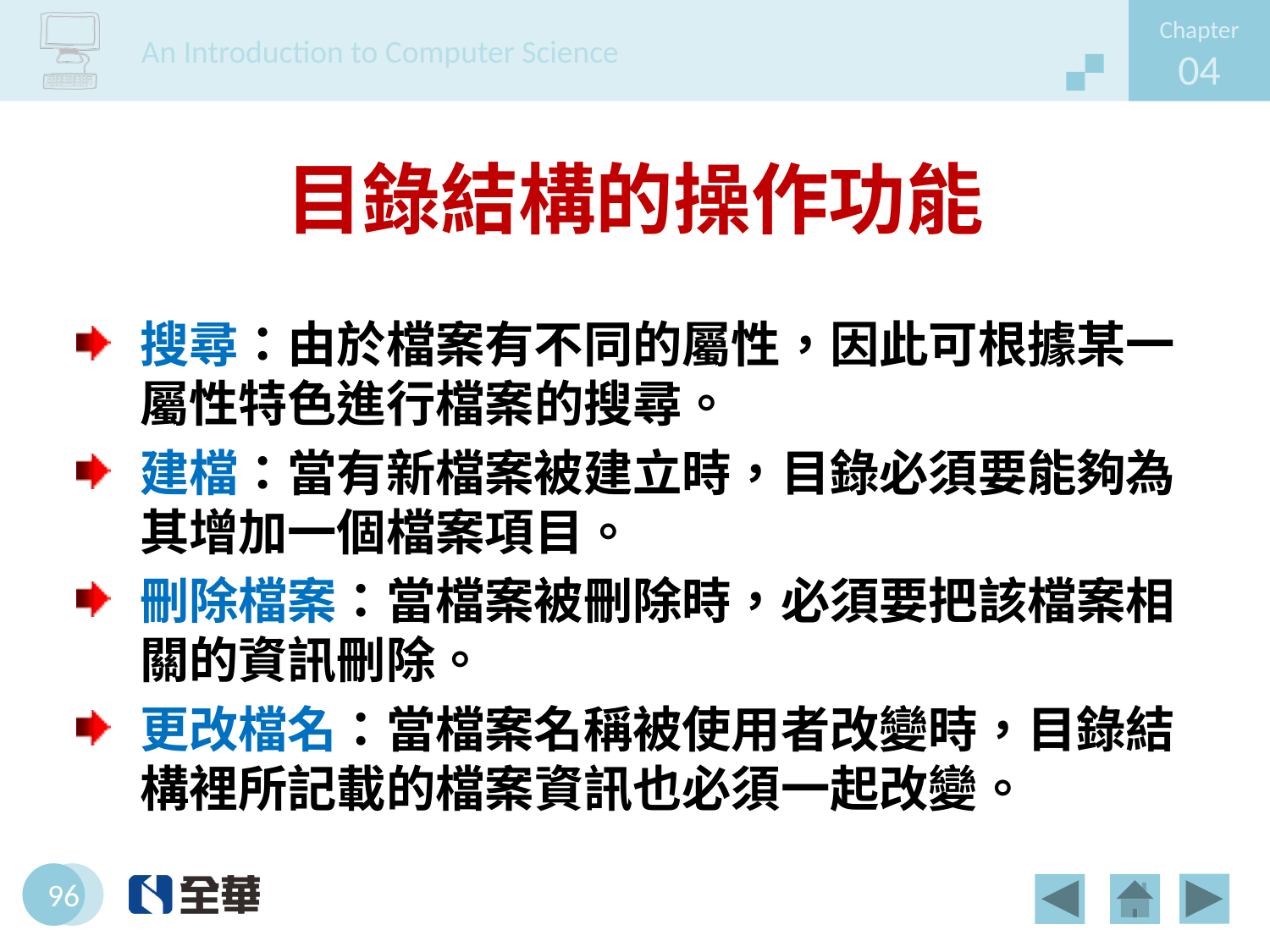

# 目錄結構的操作功能
搜尋：由於檔案有不同的屬性，因此可根據某一屬性特色進行檔案的搜尋。
建檔：當有新檔案被建立時，目錄必須要能夠為其增加一個檔案項目。
刪除檔案：當檔案被刪除時，必須要把該檔案相關的資訊刪除。
更改檔名：當檔案名稱被使用者改變時，目錄結構裡所記載的檔案資訊也必須一起改變。